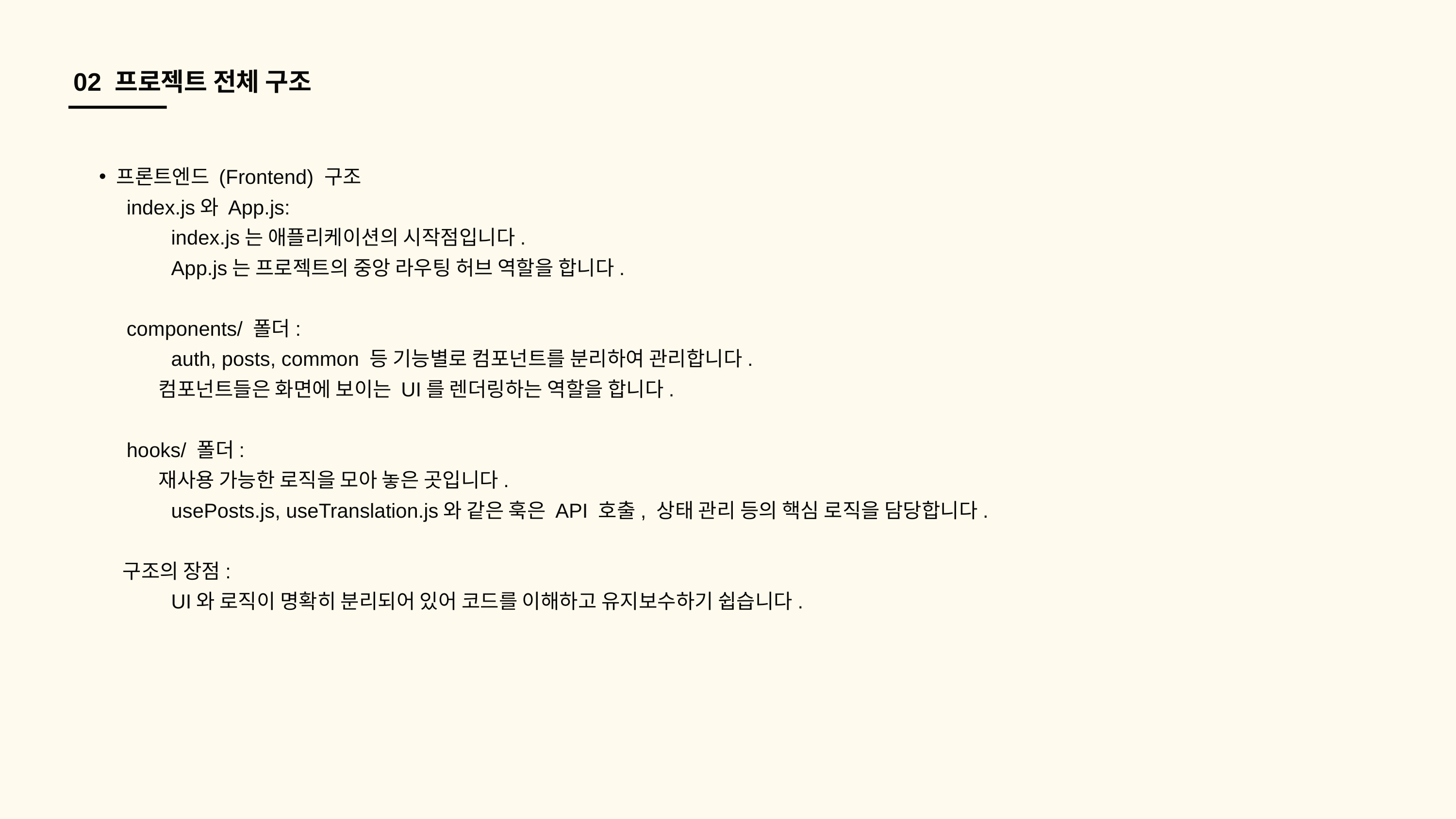

02 프로젝트 전체 구조

프론트엔드 (Frontend) 구조
        index.js와 App.js:
                index.js는 애플리케이션의 시작점입니다.
                App.js는 프로젝트의 중앙 라우팅 허브 역할을 합니다.

        components/ 폴더:
                auth, posts, common 등 기능별로 컴포넌트를 분리하여 관리합니다.
                컴포넌트들은 화면에 보이는 UI를 렌더링하는 역할을 합니다.

        hooks/ 폴더:
                재사용 가능한 로직을 모아 놓은 곳입니다.
                usePosts.js, useTranslation.js와 같은 훅은 API 호출, 상태 관리 등의 핵심 로직을 담당합니다.

        구조의 장점:
                UI와 로직이 명확히 분리되어 있어 코드를 이해하고 유지보수하기 쉽습니다.